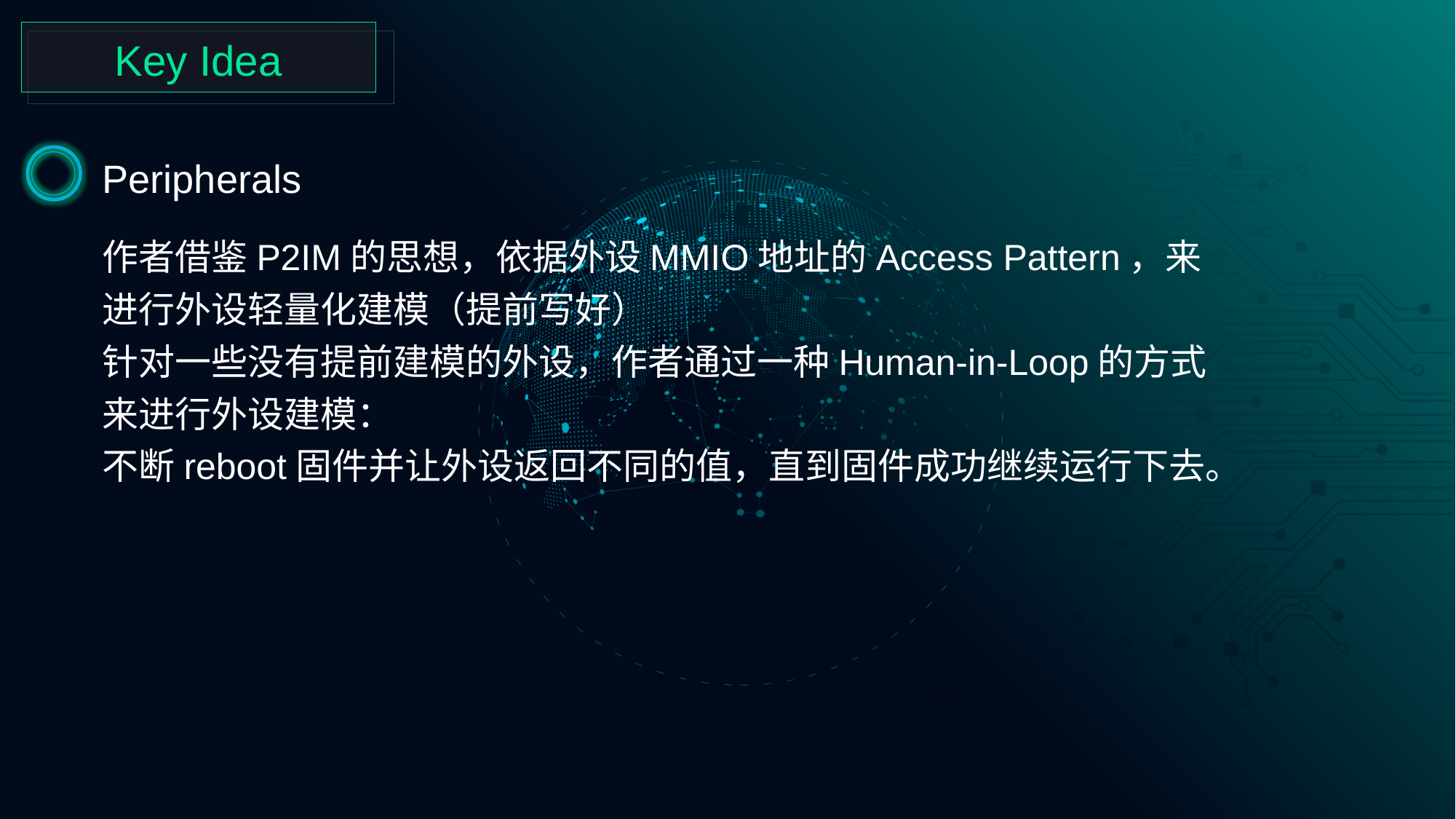

Key Idea

Peripherals
作者借鉴P2IM的思想，依据外设MMIO地址的Access Pattern，来进行外设轻量化建模（提前写好）
针对一些没有提前建模的外设，作者通过一种Human-in-Loop的方式来进行外设建模：
不断reboot固件并让外设返回不同的值，直到固件成功继续运行下去。